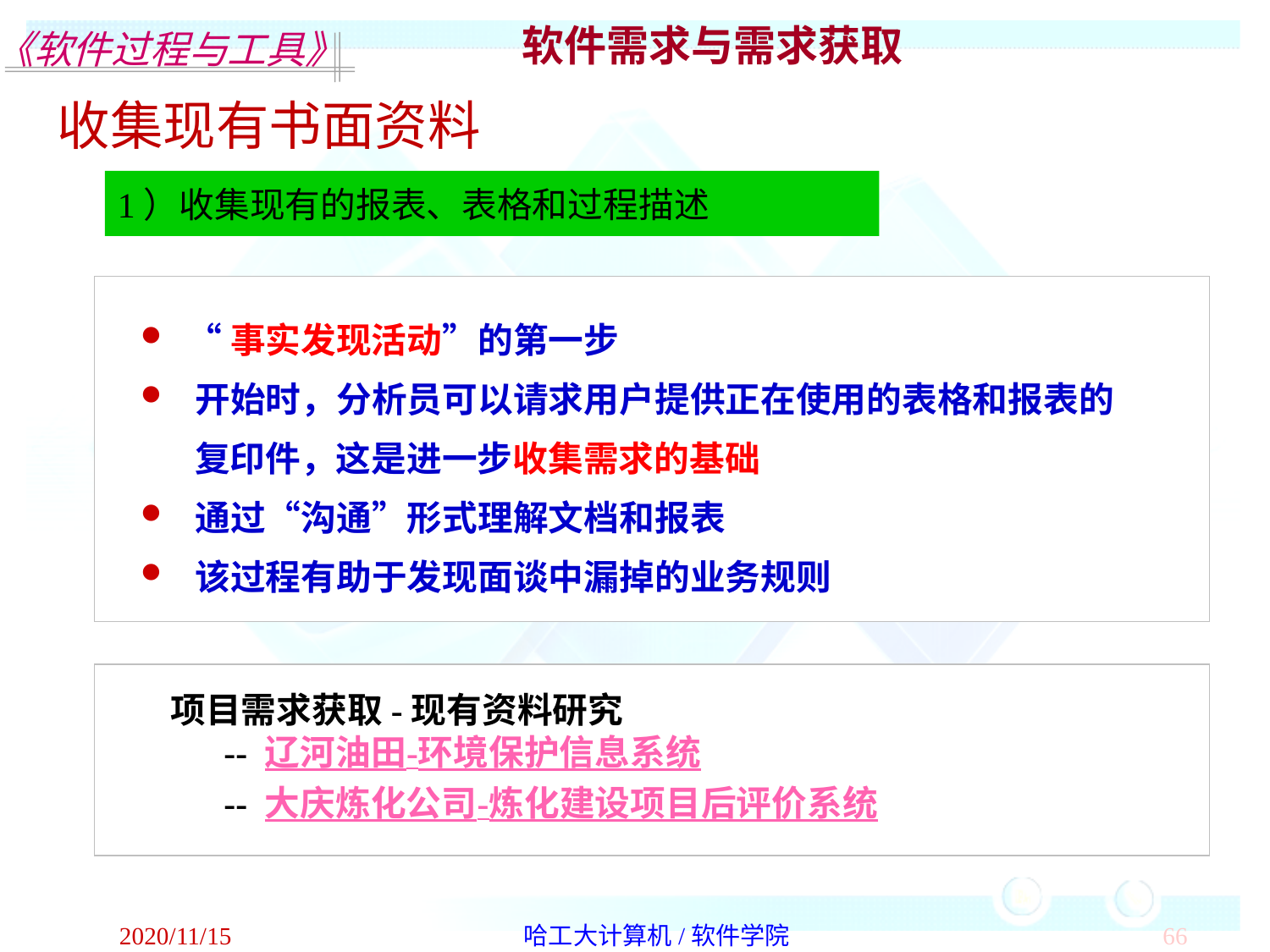

软件需求与需求获取
收集现有书面资料
1）收集现有的报表、表格和过程描述
  “事实发现活动”的第一步
  开始时，分析员可以请求用户提供正在使用的表格和报表的
   复印件，这是进一步收集需求的基础
  通过“沟通”形式理解文档和报表
  该过程有助于发现面谈中漏掉的业务规则
项目需求获取-现有资料研究
      -- 辽河油田-环境保护信息系统
      -- 大庆炼化公司-炼化建设项目后评价系统